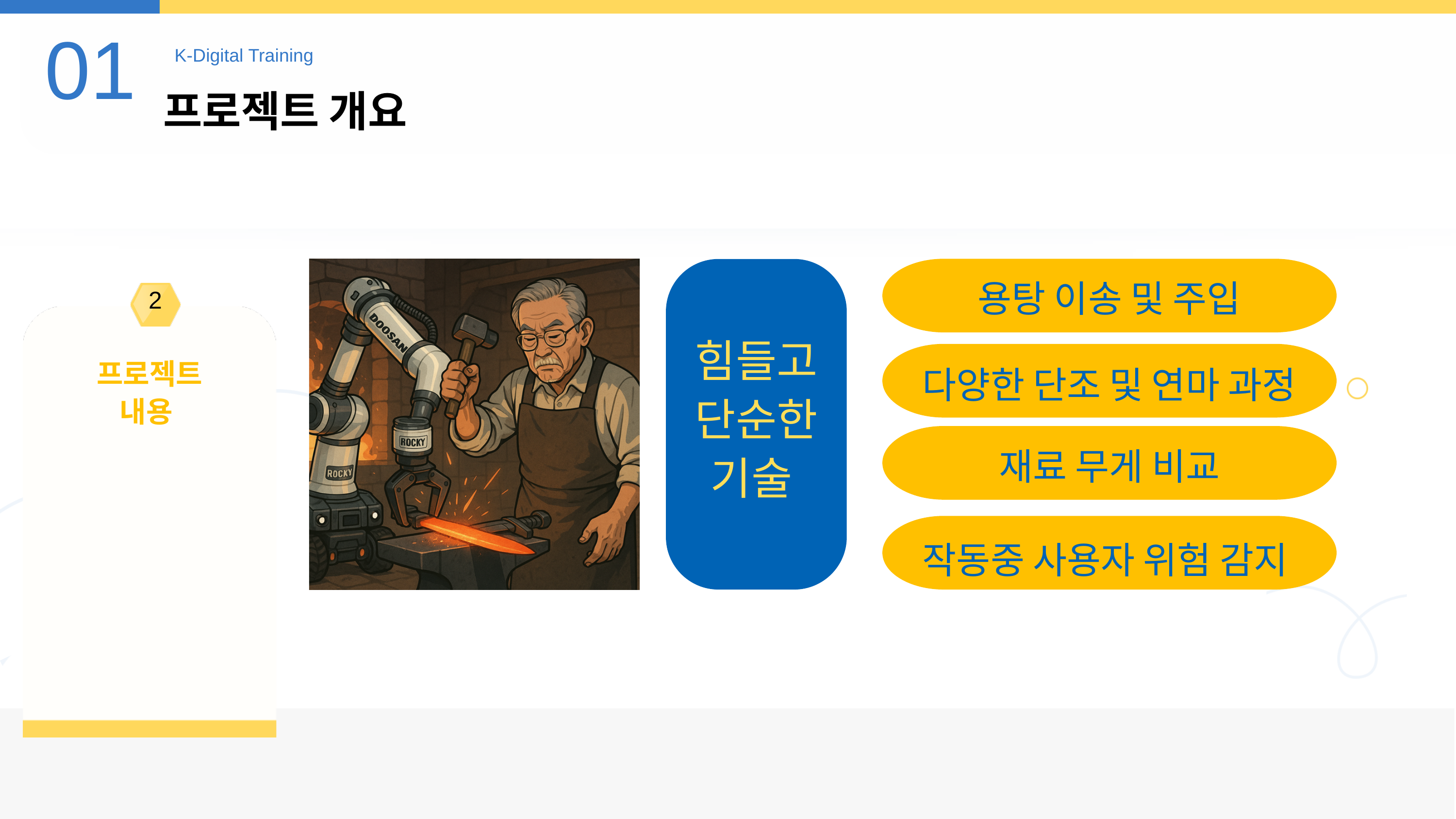

01
K-Digital Training
프로젝트 개요

용탕 이송 및 주입

힘들고
단순한
기술

2

다양한 단조 및 연마 과정
프로젝트
내용

재료 무게 비교

작동중 사용자 위험 감지